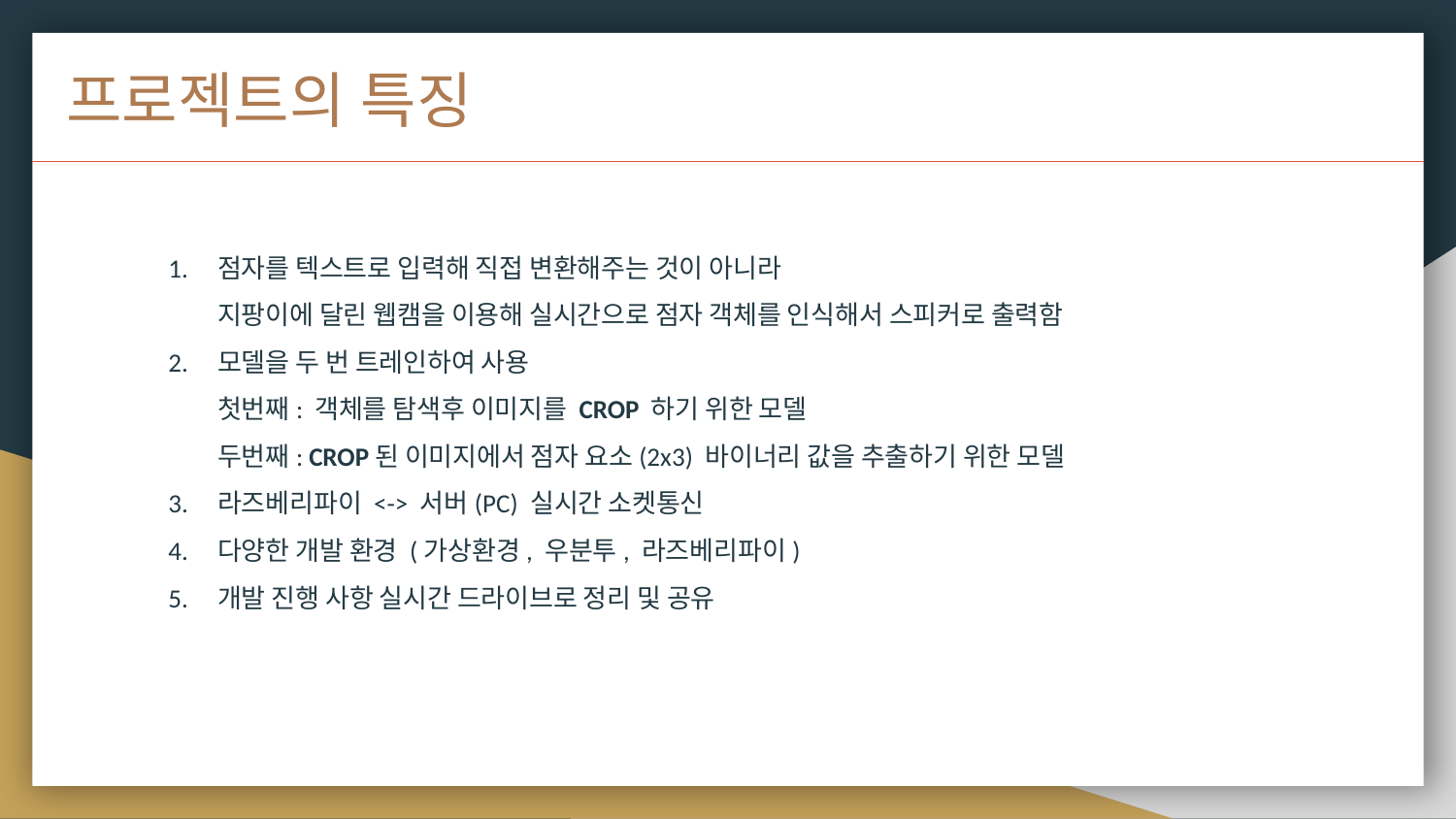

프로젝트의 특징
점자를 텍스트로 입력해 직접 변환해주는 것이 아니라
지팡이에 달린 웹캠을 이용해 실시간으로 점자 객체를 인식해서 스피커로 출력함
모델을 두 번 트레인하여 사용
첫번째: 객체를 탐색후 이미지를 CROP 하기 위한 모델
두번째: CROP된 이미지에서 점자 요소(2x3) 바이너리 값을 추출하기 위한 모델
라즈베리파이 <-> 서버(PC) 실시간 소켓통신
다양한 개발 환경 (가상환경, 우분투, 라즈베리파이)
개발 진행 사항 실시간 드라이브로 정리 및 공유